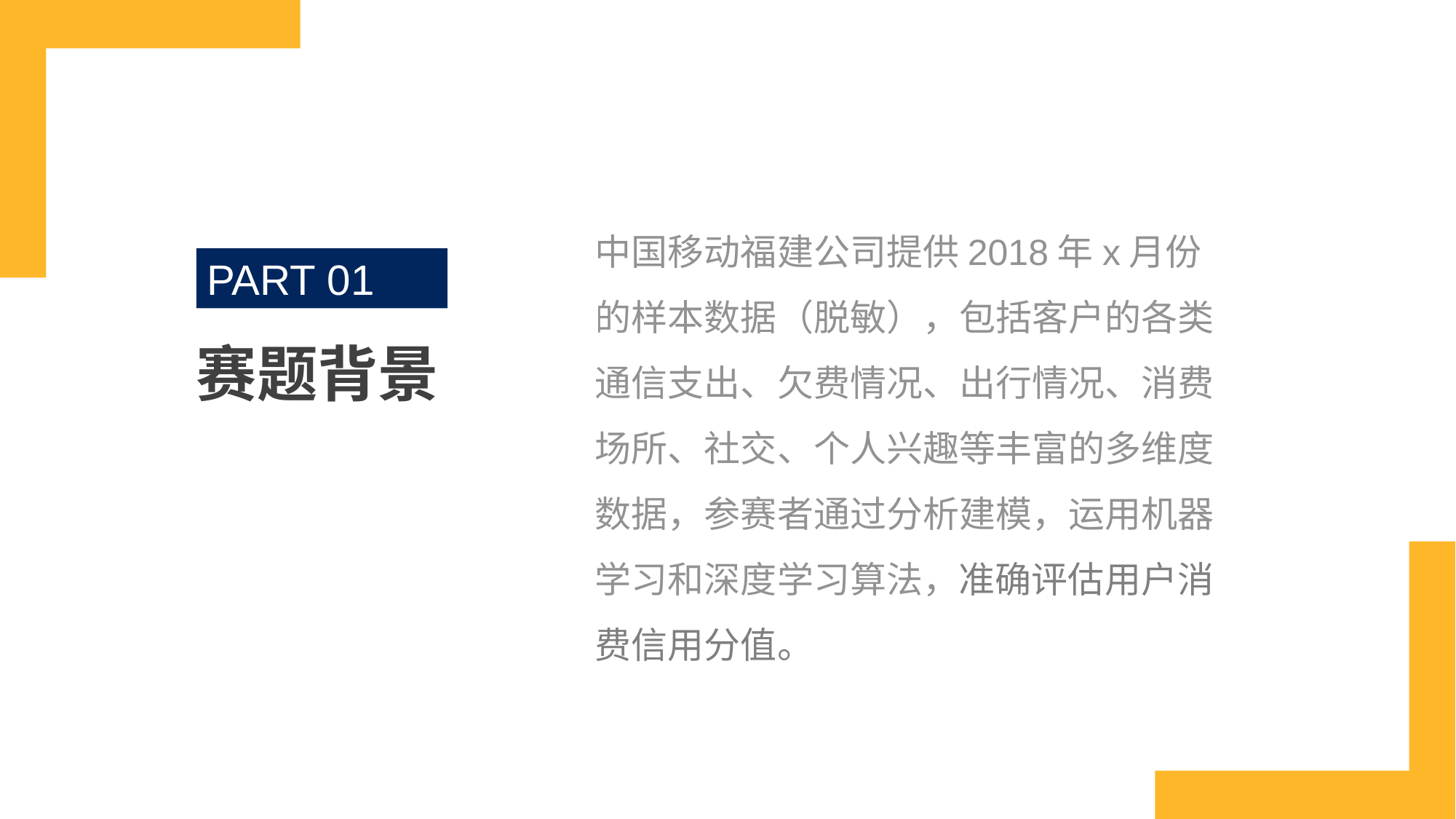

中国移动福建公司提供2018年x月份的样本数据（脱敏），包括客户的各类通信支出、欠费情况、出行情况、消费场所、社交、个人兴趣等丰富的多维度数据，参赛者通过分析建模，运用机器学习和深度学习算法，准确评估用户消费信用分值。
PART 01
赛题背景